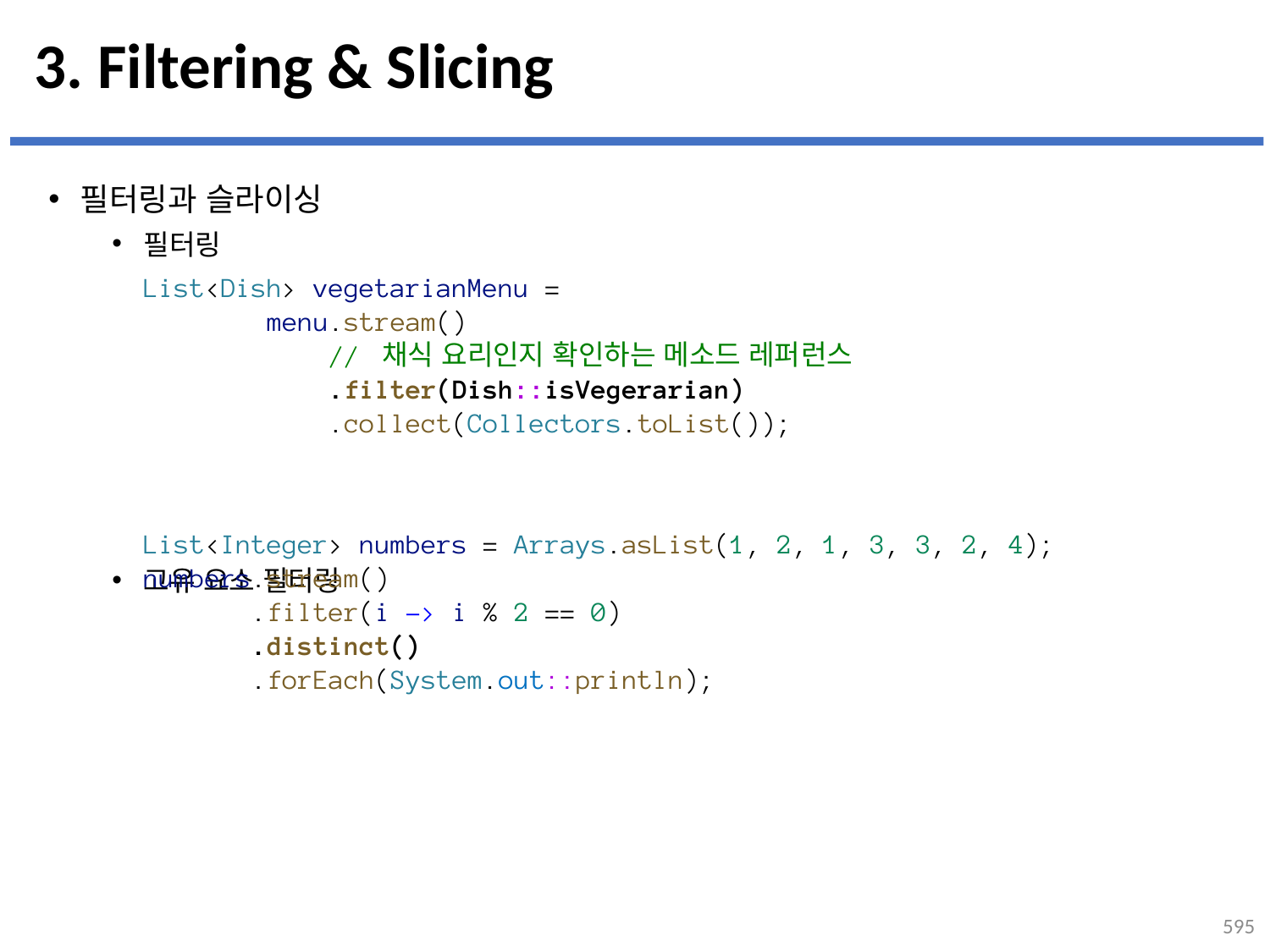

# 3. Filtering & Slicing
필터링과 슬라이싱
필터링

고유 요소 필터링
List<Dish> vegetarianMenu =
        menu.stream()
            // 채식 요리인지 확인하는 메소드 레퍼런스
            .filter(Dish::isVegerarian)
            .collect(Collectors.toList());
List<Integer> numbers = Arrays.asList(1, 2, 1, 3, 3, 2, 4);
numbers.stream()
       .filter(i -> i % 2 == 0)
       .distinct()
       .forEach(System.out::println);
595